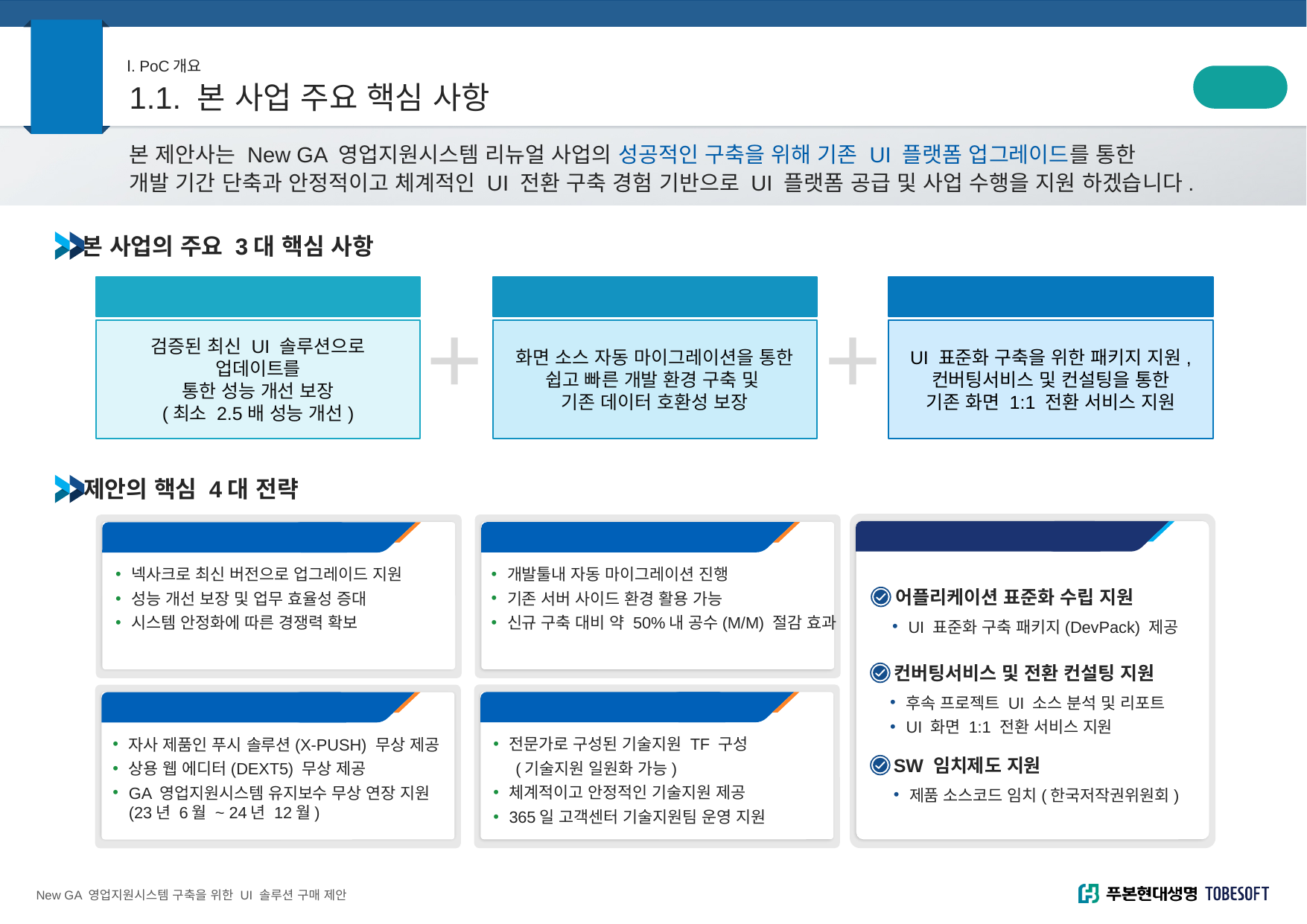

Ⅰ. 제안개요
Ⅰ
Ⅰ. PoC개요
제안서
Ⅰ- 3p

1.1. 본 사업 주요 핵심 사항
본 제안사는 New GA 영업지원시스템 리뉴얼 사업의 성공적인 구축을 위해 기존 UI 플랫폼 업그레이드를 통한
개발 기간 단축과 안정적이고 체계적인 UI 전환 구축 경험 기반으로 UI 플랫폼 공급 및 사업 수행을 지원 하겠습니다.

본 사업의 주요 3대 핵심 사항
성능 개선 및 업무 효율성 증대 필요
기간단축 및 안정적 전환 구축
후속 프로젝트 지원 방안 필요
검증된 최신 UI 솔루션으로 업데이트를
통한 성능 개선 보장
(최소 2.5배 성능 개선)
화면 소스 자동 마이그레이션을 통한
쉽고 빠른 개발 환경 구축 및
기존 데이터 호환성 보장
UI 표준화 구축을 위한 패키지 지원,
컨버팅서비스 및 컨설팅을 통한
기존 화면 1:1 전환 서비스 지원

제안의 핵심 4대 전략

[추가 제안]

[전략 2]. 화면 소스 마이그레이션
개발툴내 자동 마이그레이션 진행
기존 서버 사이드 환경 활용 가능
신규 구축 대비 약 50%내 공수(M/M) 절감 효과

[전략 1]. 제품 업그레이드
넥사크로 최신 버전으로 업그레이드 지원
성능 개선 보장 및 업무 효율성 증대
시스템 안정화에 따른 경쟁력 확보
어플리케이션 표준화 수립 지원

UI 표준화 구축 패키지(DevPack) 제공
컨버팅서비스 및 전환 컨설팅 지원

후속 프로젝트 UI 소스 분석 및 리포트
UI 화면 1:1 전환 서비스 지원

[전략 4]. 전문 기술지원 TF 지원
전문가로 구성된 기술지원 TF 구성
     (기술지원 일원화 가능)
체계적이고 안정적인 기술지원 제공
365일 고객센터 기술지원팀 운영 지원

[전략 3]. 무상 지원 보상
자사 제품인 푸시 솔루션(X-PUSH) 무상 제공
상용 웹 에디터(DEXT5) 무상 제공
GA 영업지원시스템 유지보수 무상 연장 지원
(23년 6월 ~ 24년 12월)
SW 임치제도 지원

제품 소스코드 임치(한국저작권위원회)